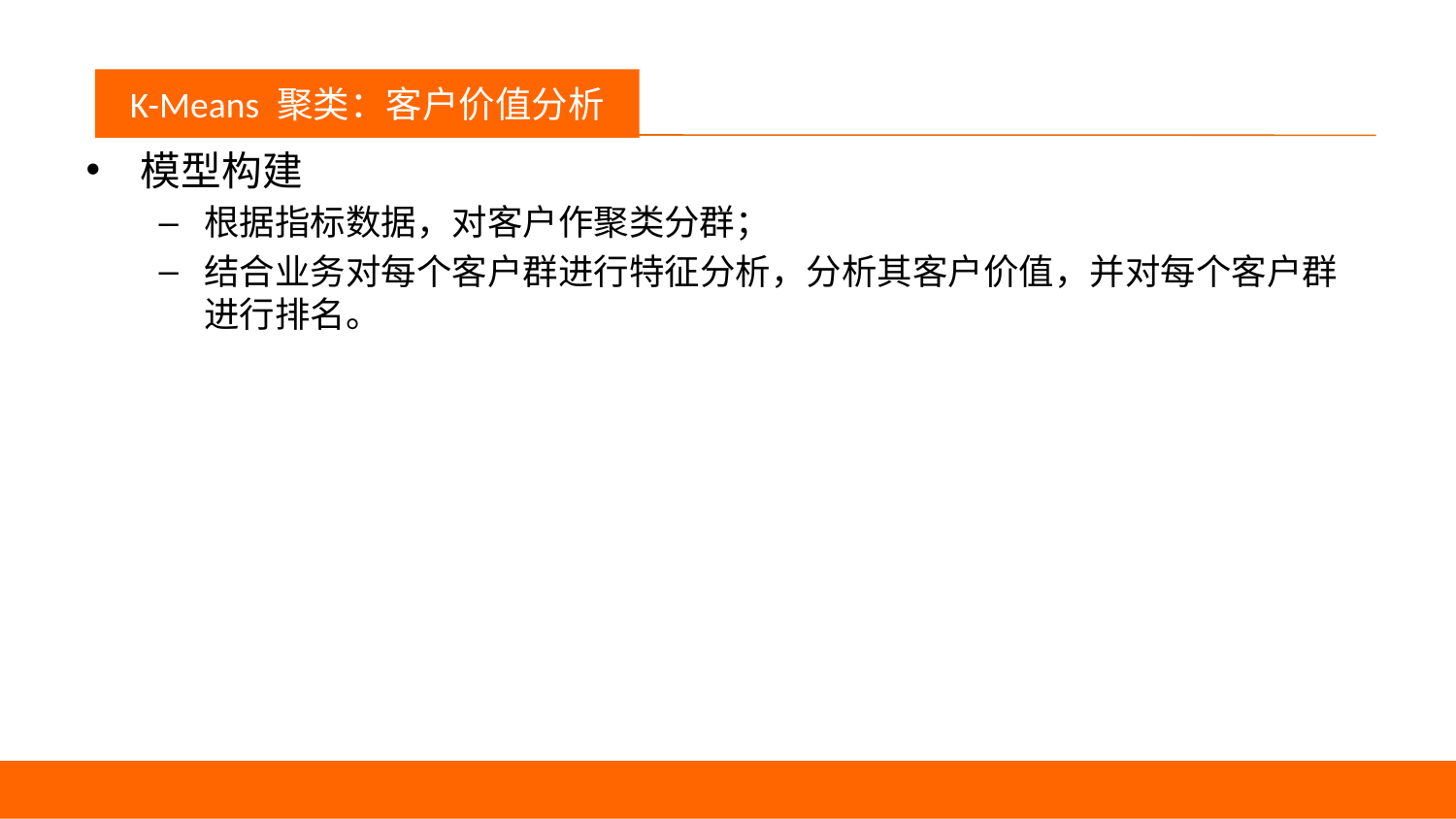

议程

K-Means 聚类：客户价值分析
模型构建
根据指标数据，对客户作聚类分群；
结合业务对每个客户群进行特征分析，分析其客户价值，并对每个客户群进行排名。